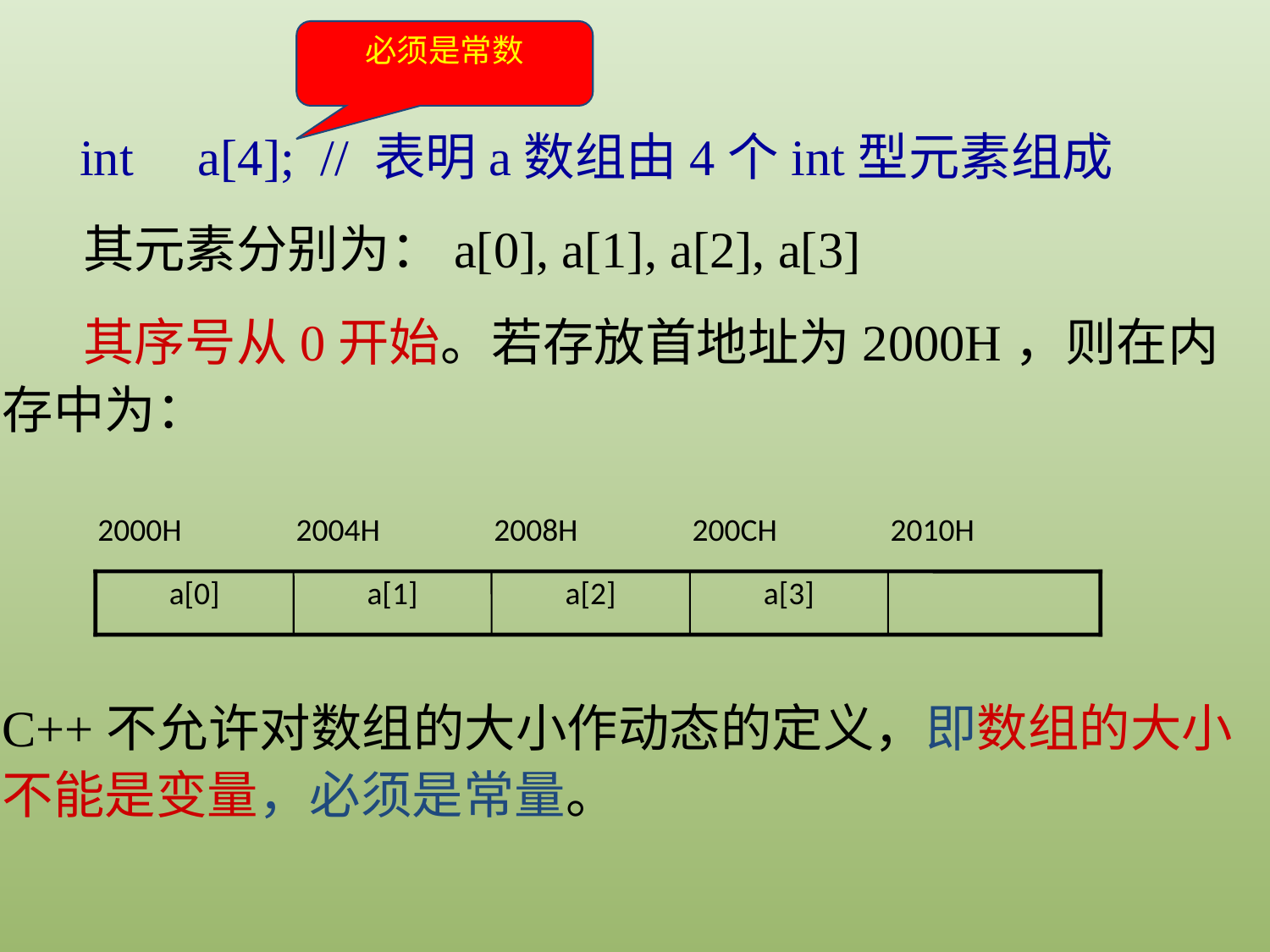

必须是常数
      int     a[4];  // 表明a数组由4个int型元素组成
      其元素分别为：a[0], a[1], a[2], a[3]
      其序号从0开始。若存放首地址为2000H，则在内存中为：
2000H

2004H

2008H

200CH

2010H

a[0]

a[1]

a[2]

a[3]

C++不允许对数组的大小作动态的定义，即数组的大小不能是变量，必须是常量。
291